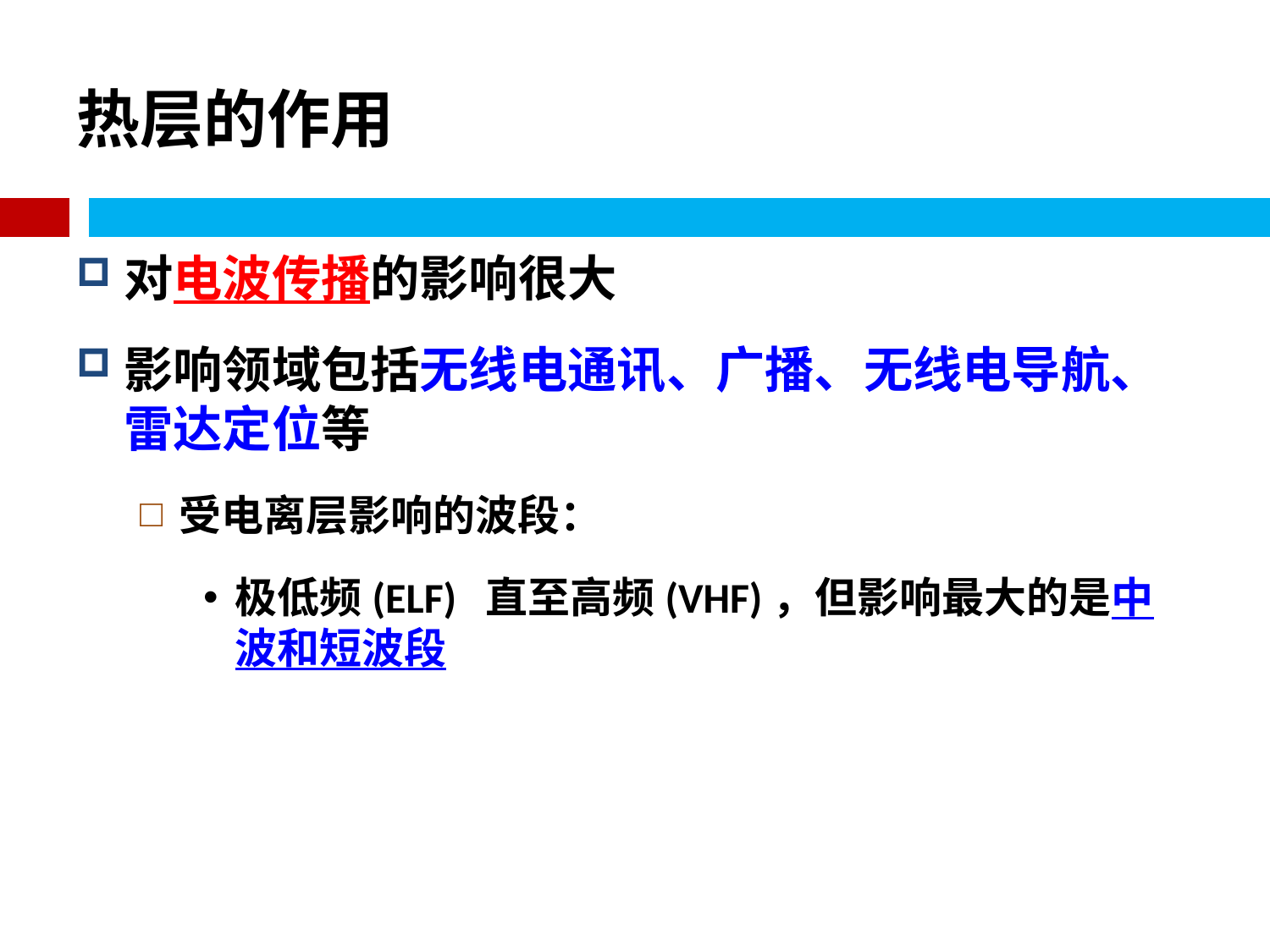

# 热层的作用
对电波传播的影响很大
影响领域包括无线电通讯、广播、无线电导航、雷达定位等
受电离层影响的波段：
极低频(ELF)  直至高频(VHF)，但影响最大的是中波和短波段